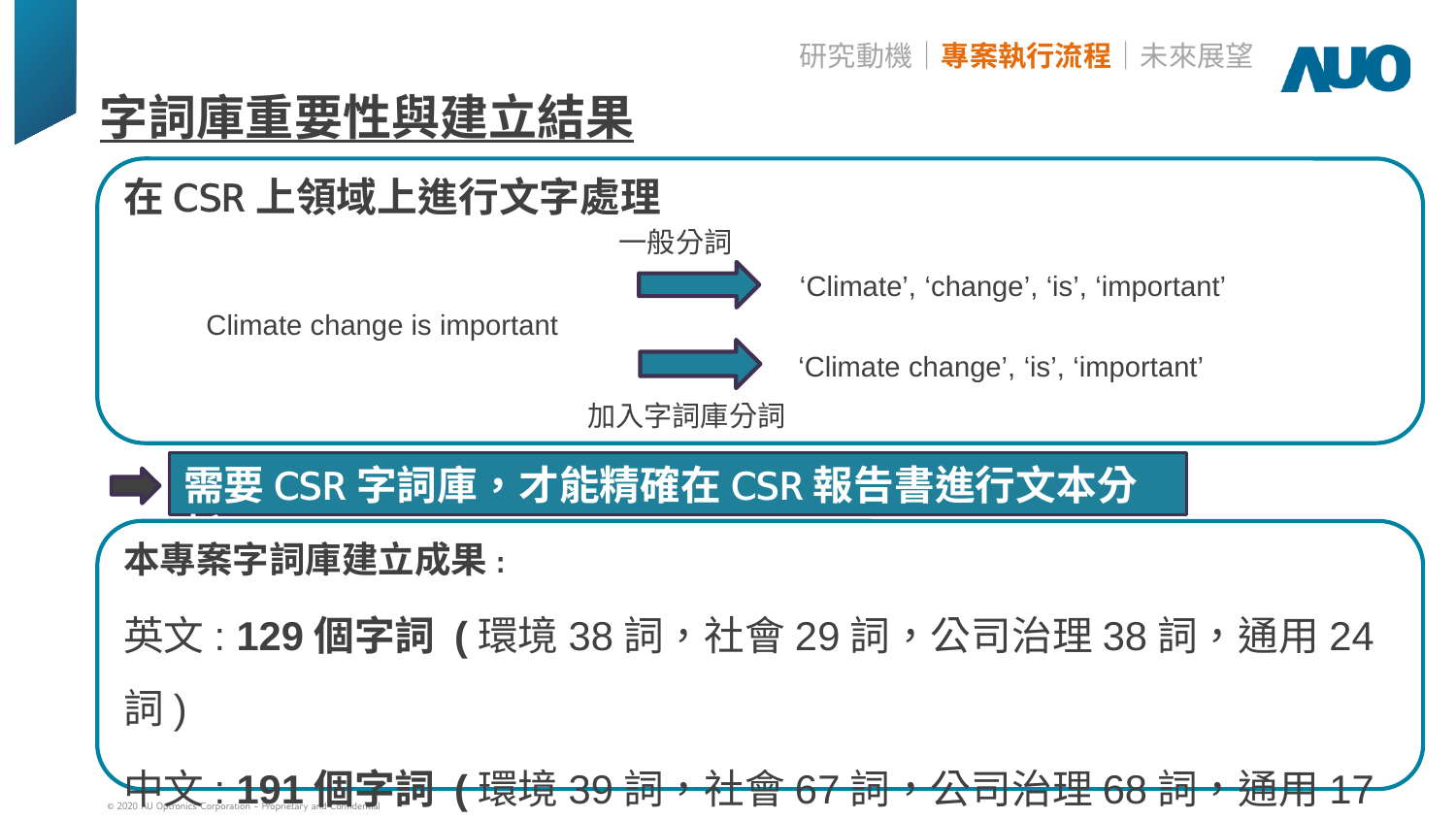

研究動機｜專案執行流程｜未來展望
# 字詞庫重要性與建立結果

在CSR上領域上進行文字處理
一般分詞
‘Climate’, ‘change’, ‘is’, ‘important’

Climate change is important

‘Climate change’, ‘is’, ‘important’
加入字詞庫分詞
需要CSR字詞庫，才能精確在CSR報告書進行文本分析

本專案字詞庫建立成果:
英文: 129個字詞 (環境38詞，社會29詞，公司治理38詞，通用24詞)
中文: 191個字詞 (環境39詞，社會67詞，公司治理68詞，通用17詞)